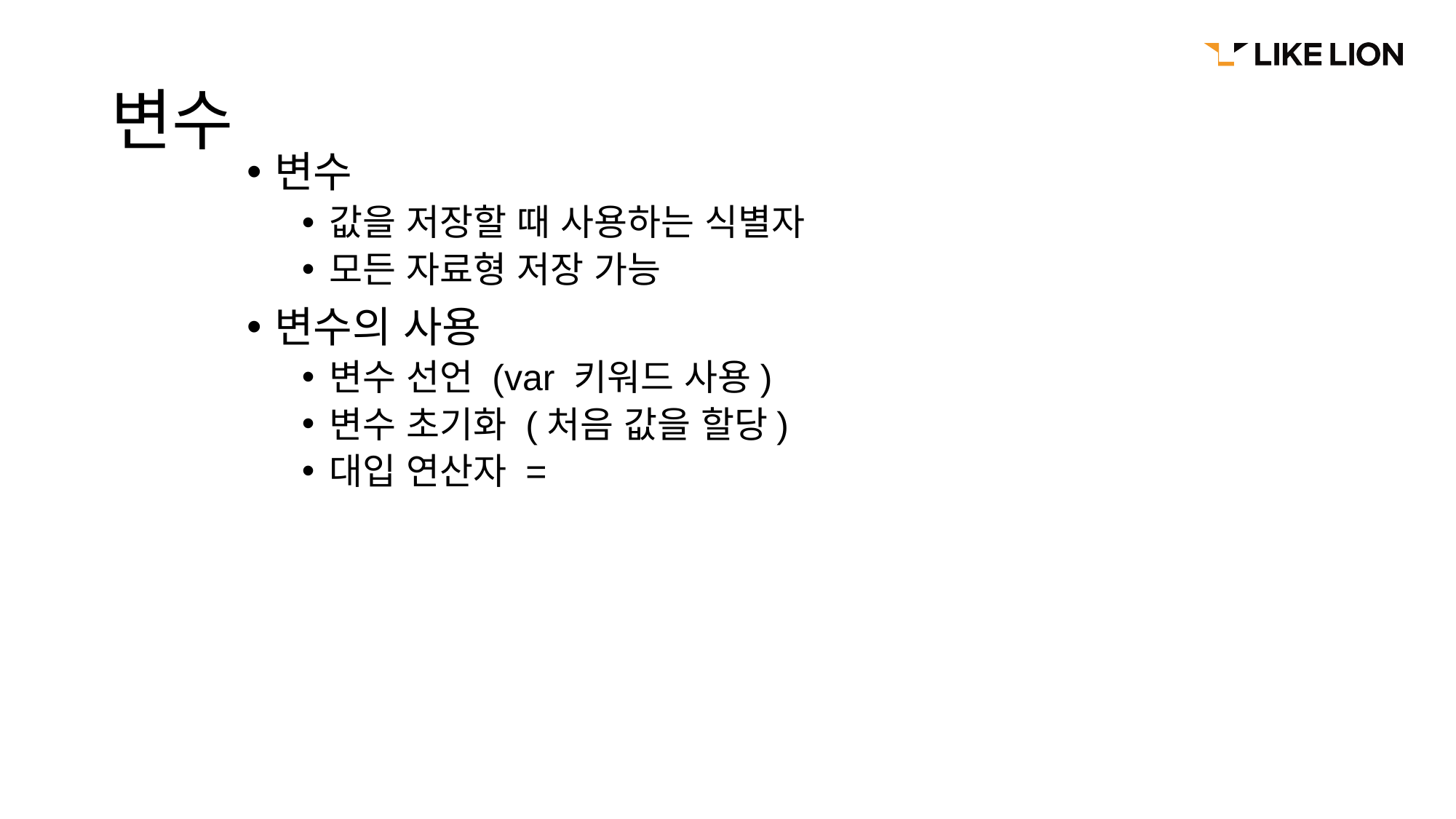

# 변수
변수
값을 저장할 때 사용하는 식별자
모든 자료형 저장 가능
변수의 사용
변수 선언 (var 키워드 사용)
변수 초기화 (처음 값을 할당)
대입 연산자 =